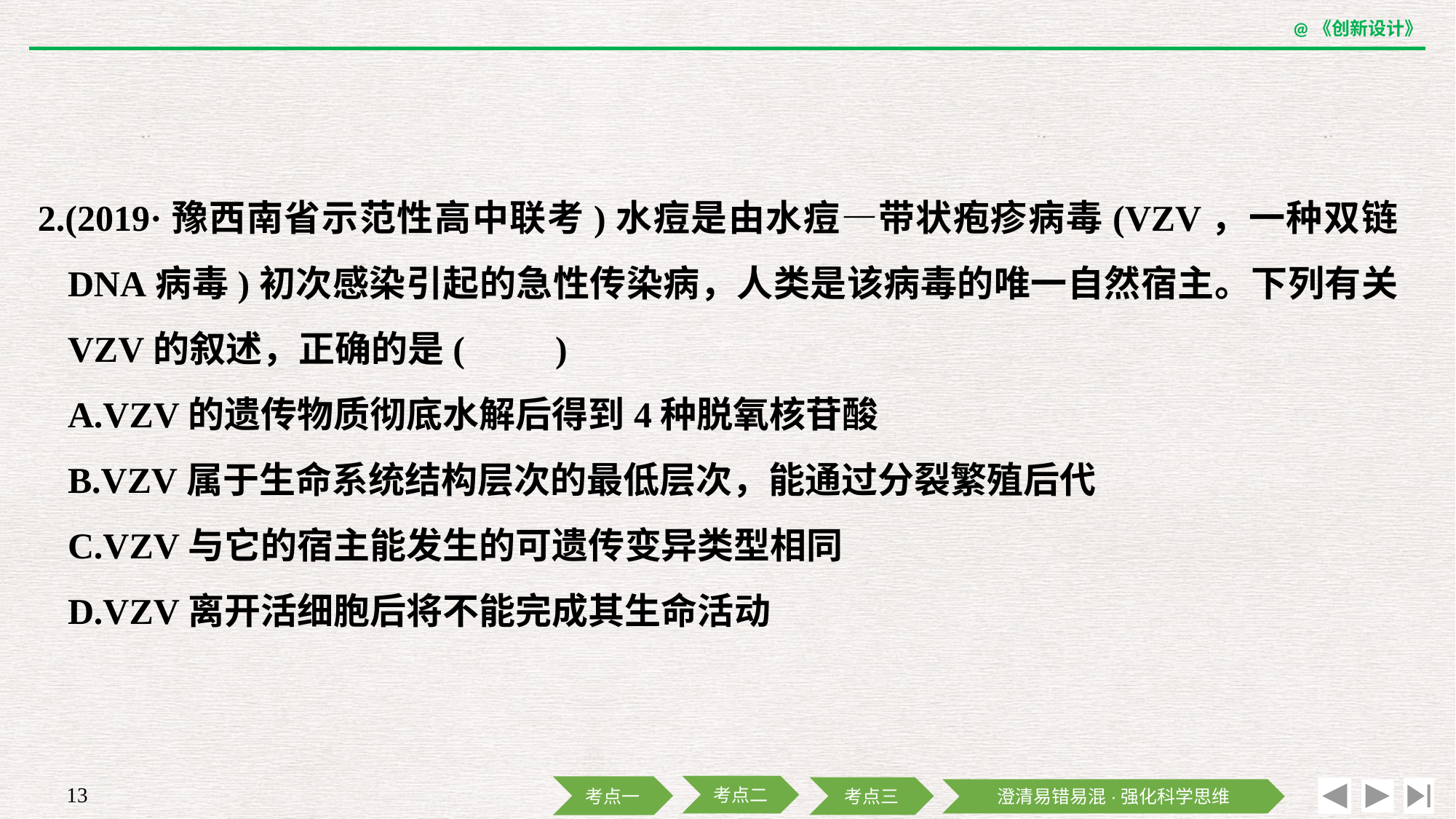

2.(2019·豫西南省示范性高中联考)水痘是由水痘—带状疱疹病毒(VZV，一种双链DNA病毒)初次感染引起的急性传染病，人类是该病毒的唯一自然宿主。下列有关VZV的叙述，正确的是(　　)
	A.VZV的遗传物质彻底水解后得到4种脱氧核苷酸
	B.VZV属于生命系统结构层次的最低层次，能通过分裂繁殖后代
	C.VZV与它的宿主能发生的可遗传变异类型相同
	D.VZV离开活细胞后将不能完成其生命活动